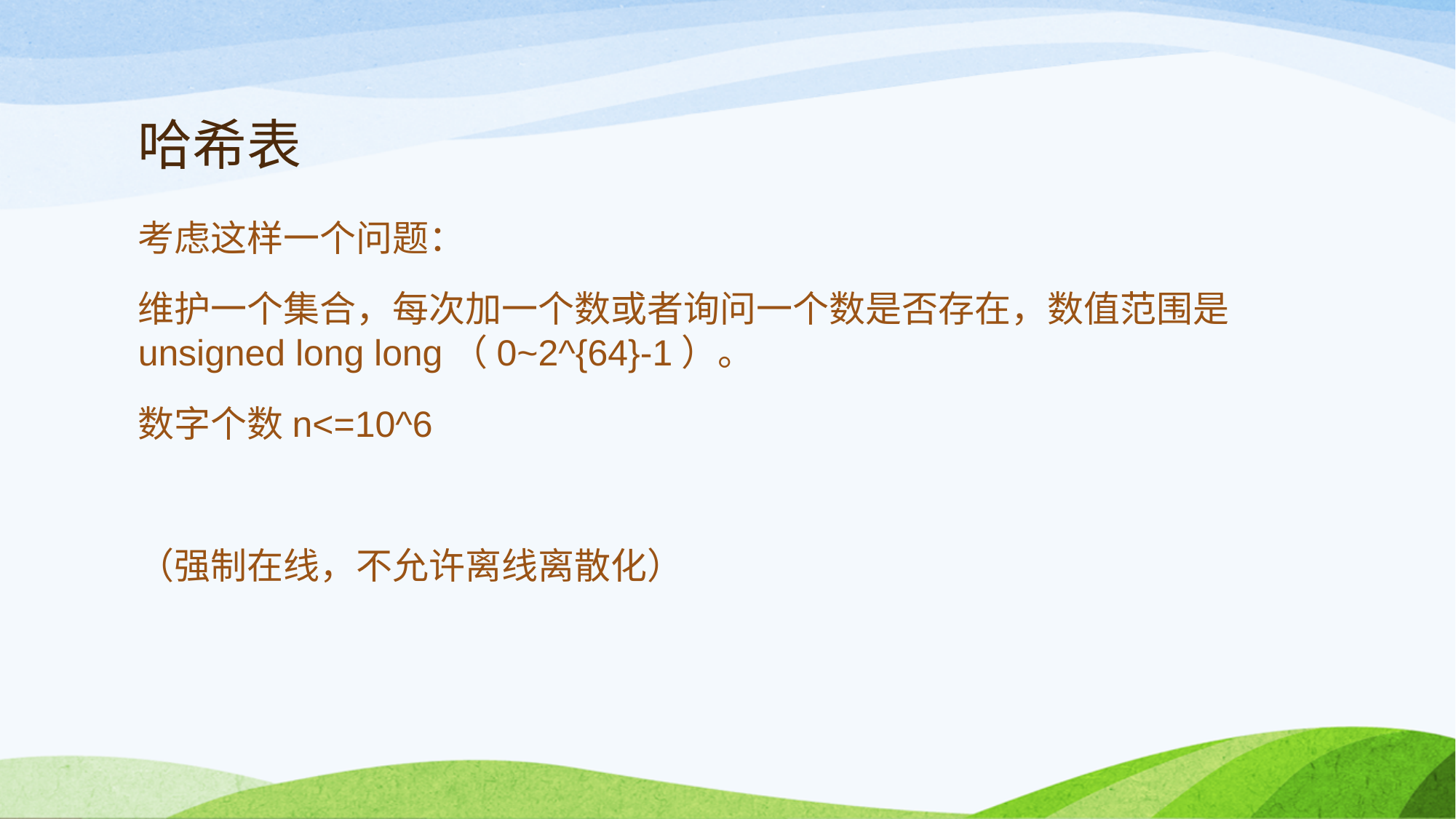

# 哈希表
考虑这样一个问题：
维护一个集合，每次加一个数或者询问一个数是否存在，数值范围是unsigned long long（0~2^{64}-1）。
数字个数n<=10^6

（强制在线，不允许离线离散化）